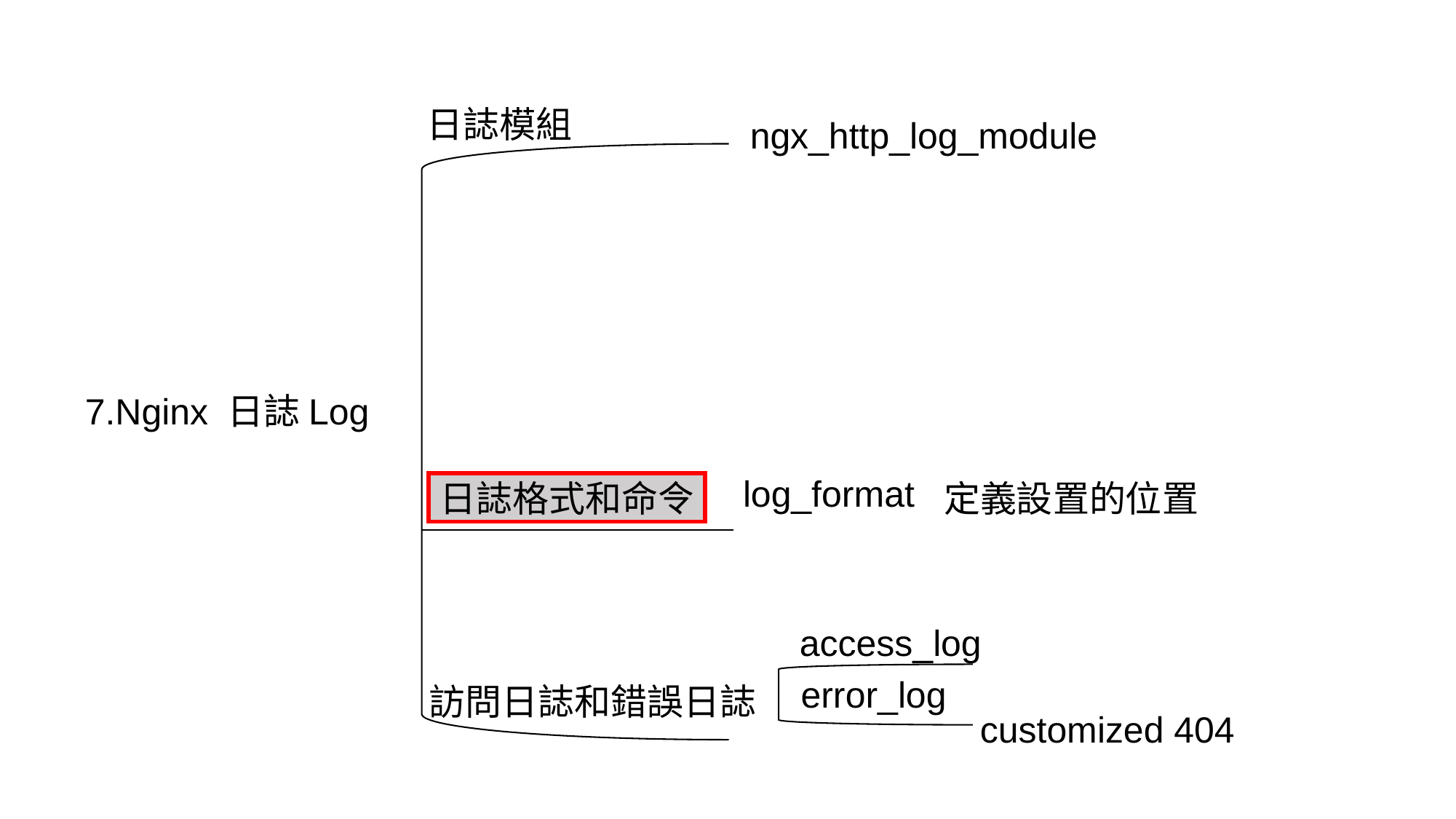

日誌模組
ngx_http_log_module

7.Nginx 日誌Log
log_format
日誌格式和命令
定義設置的位置

access_log

error_log
訪問日誌和錯誤日誌
customized 404